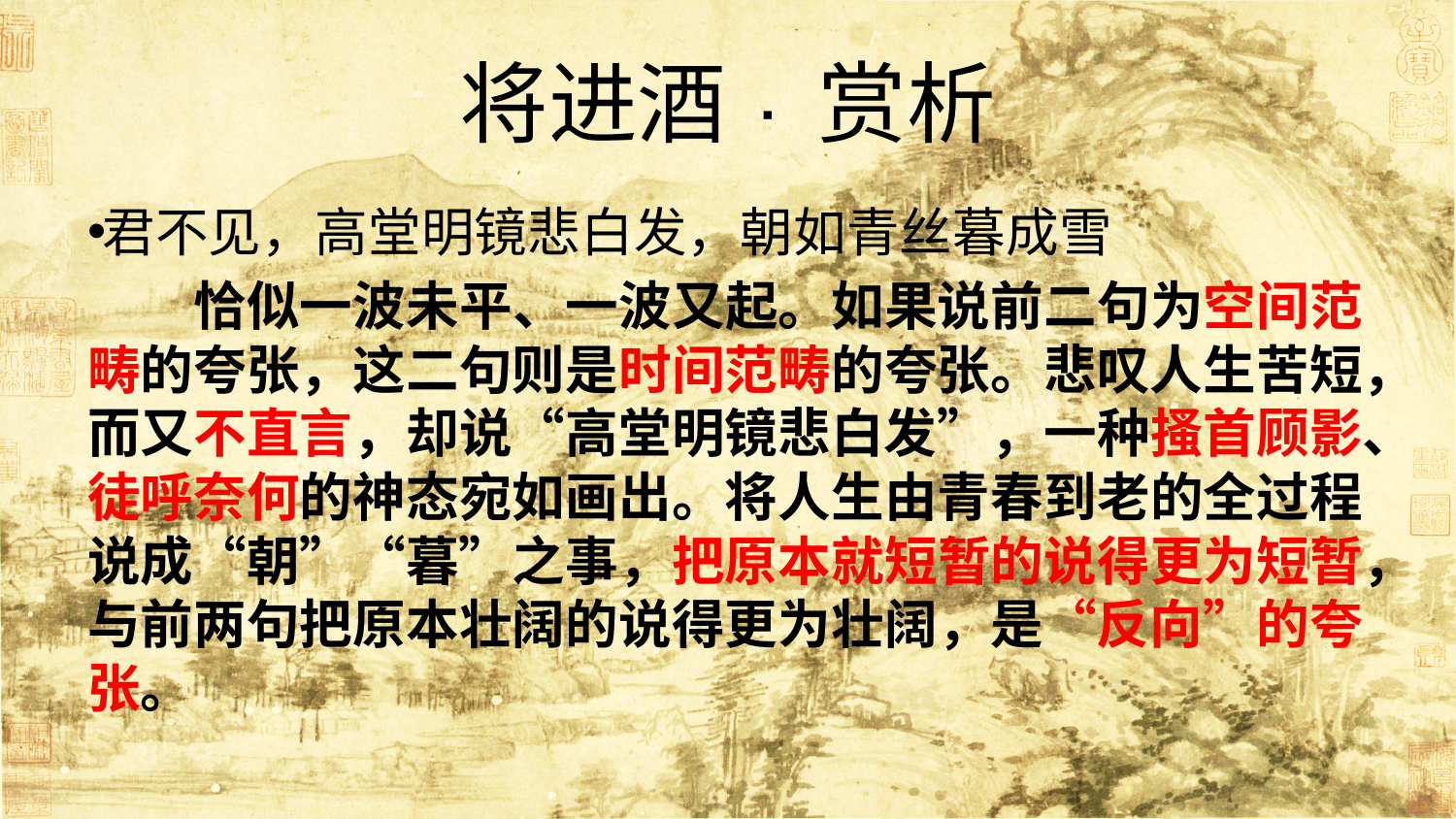

# 将进酒·赏析
君不见，高堂明镜悲白发，朝如青丝暮成雪
　　恰似一波未平、一波又起。如果说前二句为空间范畴的夸张，这二句则是时间范畴的夸张。悲叹人生苦短，而又不直言，却说“高堂明镜悲白发”，一种搔首顾影、徒呼奈何的神态宛如画出。将人生由青春到老的全过程说成“朝”“暮”之事，把原本就短暂的说得更为短暂，与前两句把原本壮阔的说得更为壮阔，是“反向”的夸张。